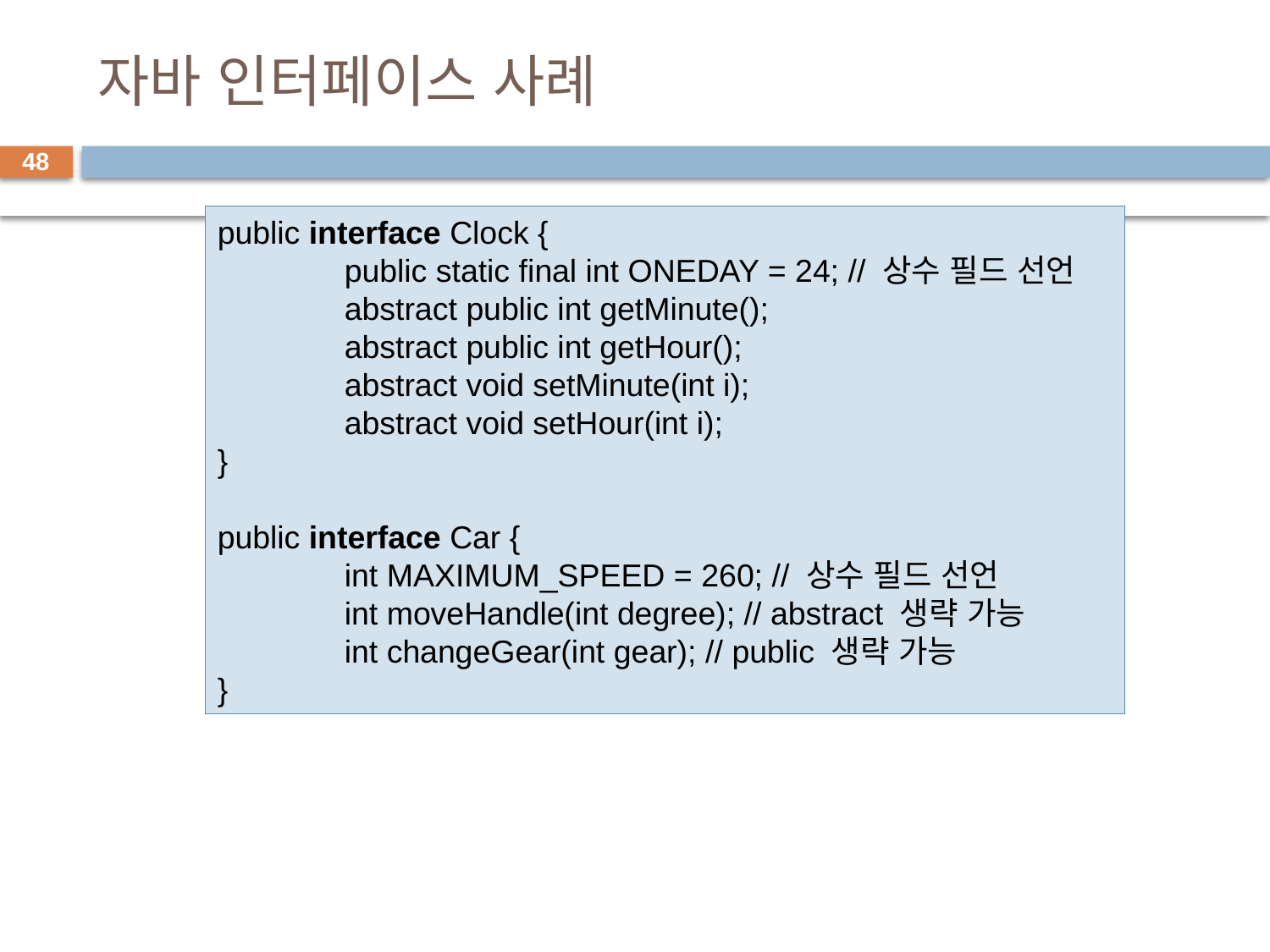

# 자바 인터페이스 사례
48
public interface Clock {
	public static final int ONEDAY = 24; // 상수 필드 선언
	abstract public int getMinute();
	abstract public int getHour();
	abstract void setMinute(int i);
	abstract void setHour(int i);
}

public interface Car {
	int MAXIMUM_SPEED = 260; // 상수 필드 선언
	int moveHandle(int degree); // abstract 생략 가능
	int changeGear(int gear); // public 생략 가능
}